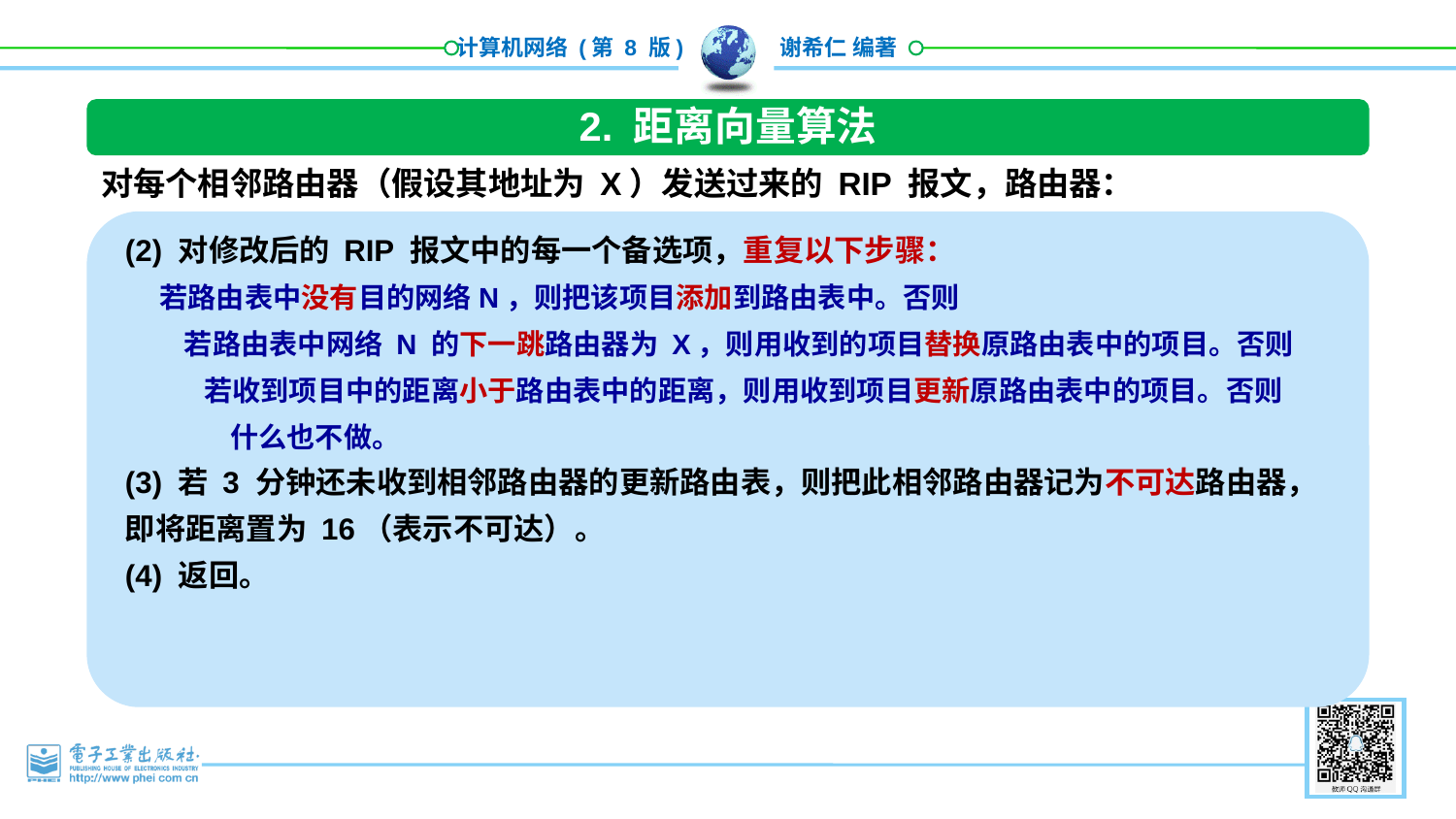

2. 距离向量算法

对每个相邻路由器（假设其地址为 X）发送过来的 RIP 报文，路由器：

(2) 对修改后的 RIP 报文中的每一个备选项，重复以下步骤：
    若路由表中没有目的网络N，则把该项目添加到路由表中。否则
        若路由表中网络 N 的下一跳路由器为 X，则用收到的项目替换原路由表中的项目。否则
           若收到项目中的距离小于路由表中的距离，则用收到项目更新原路由表中的项目。否则
               什么也不做。
(3) 若 3 分钟还未收到相邻路由器的更新路由表，则把此相邻路由器记为不可达路由器，即将距离置为 16（表示不可达）。
(4) 返回。